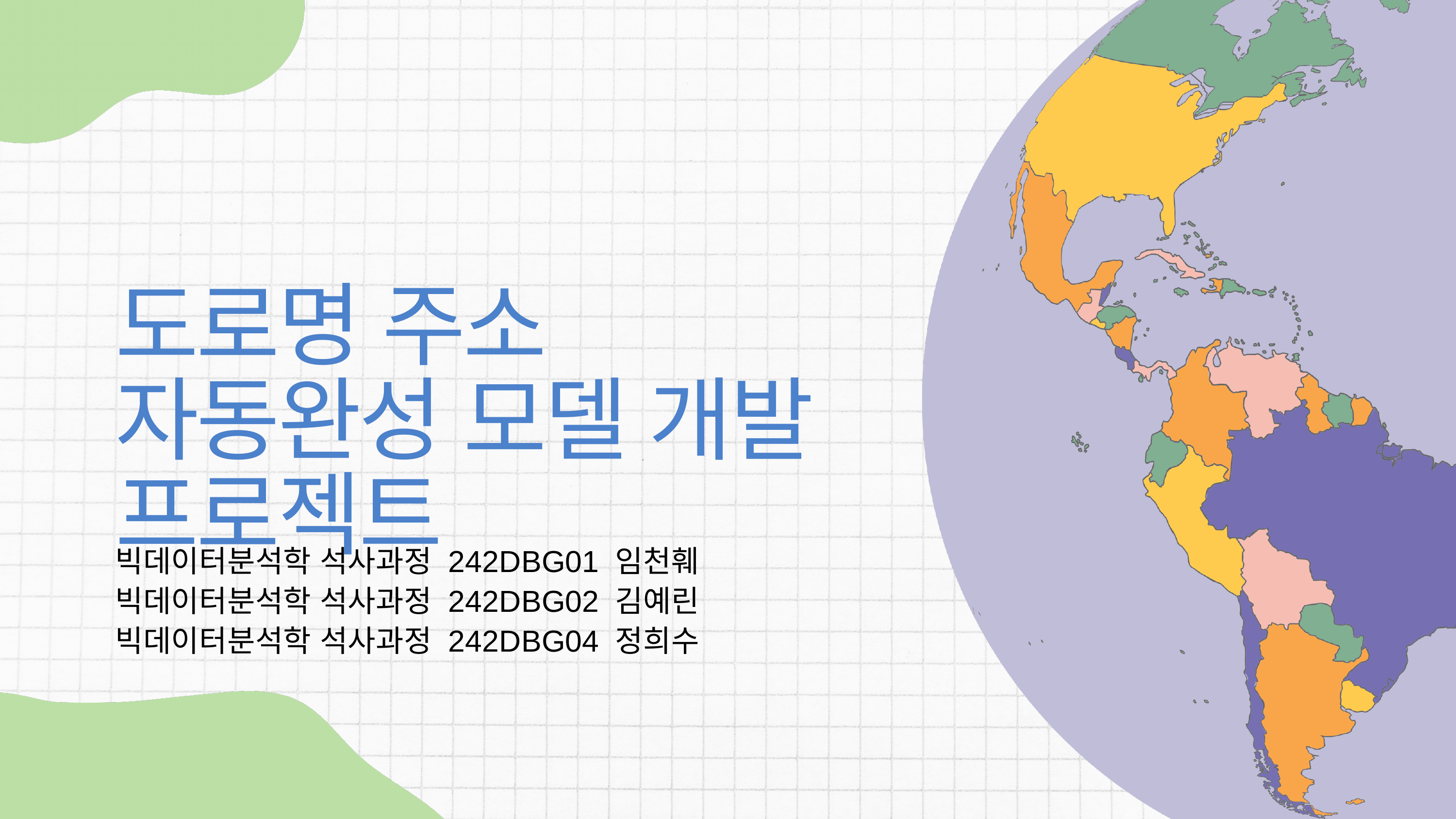

도로명 주소 자동완성 모델 개발 프로젝트
빅데이터분석학 석사과정 242DBG01 임천훼
빅데이터분석학 석사과정 242DBG02 김예린
빅데이터분석학 석사과정 242DBG04 정희수